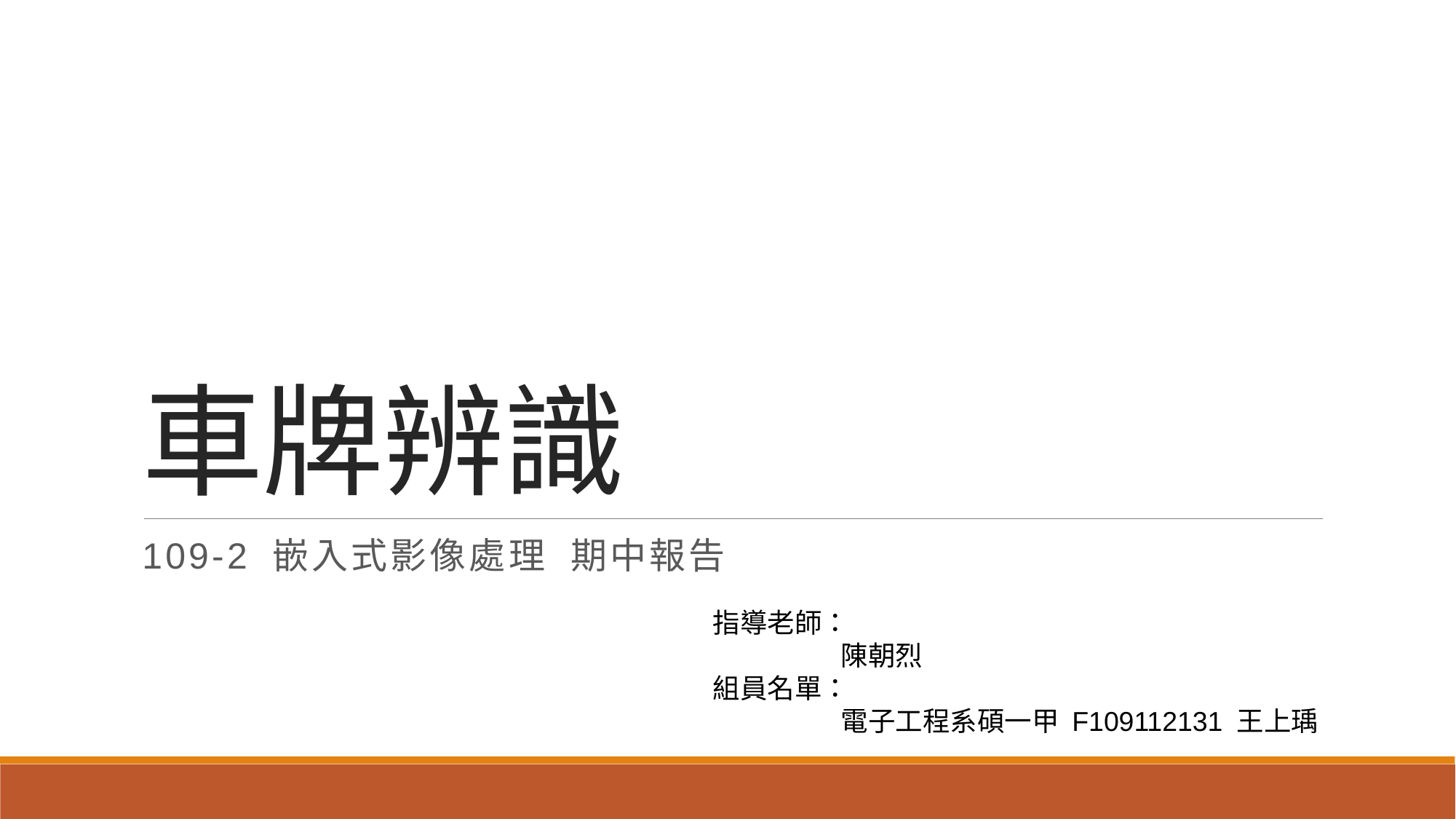

# 車牌辨識
109-2 嵌入式影像處理  期中報告

指導老師：
陳朝烈
組員名單：
電子工程系碩一甲 F109112131 王上瑀